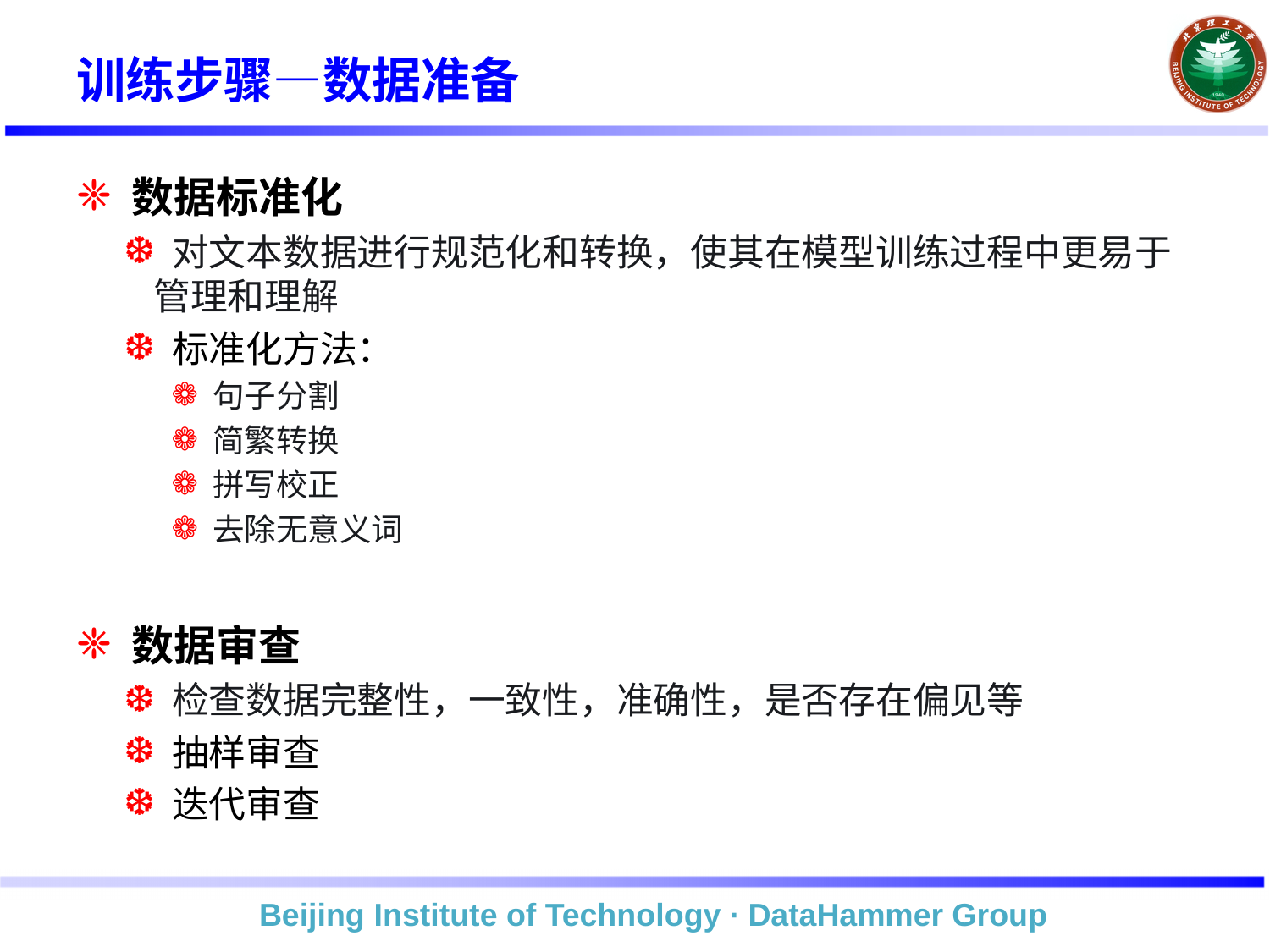

# 训练步骤—数据准备
 数据标准化
 对文本数据进行规范化和转换，使其在模型训练过程中更易于管理和理解
 标准化方法：
 句子分割
 简繁转换
 拼写校正
 去除无意义词

 数据审查
 检查数据完整性，一致性，准确性，是否存在偏见等
 抽样审查
 迭代审查